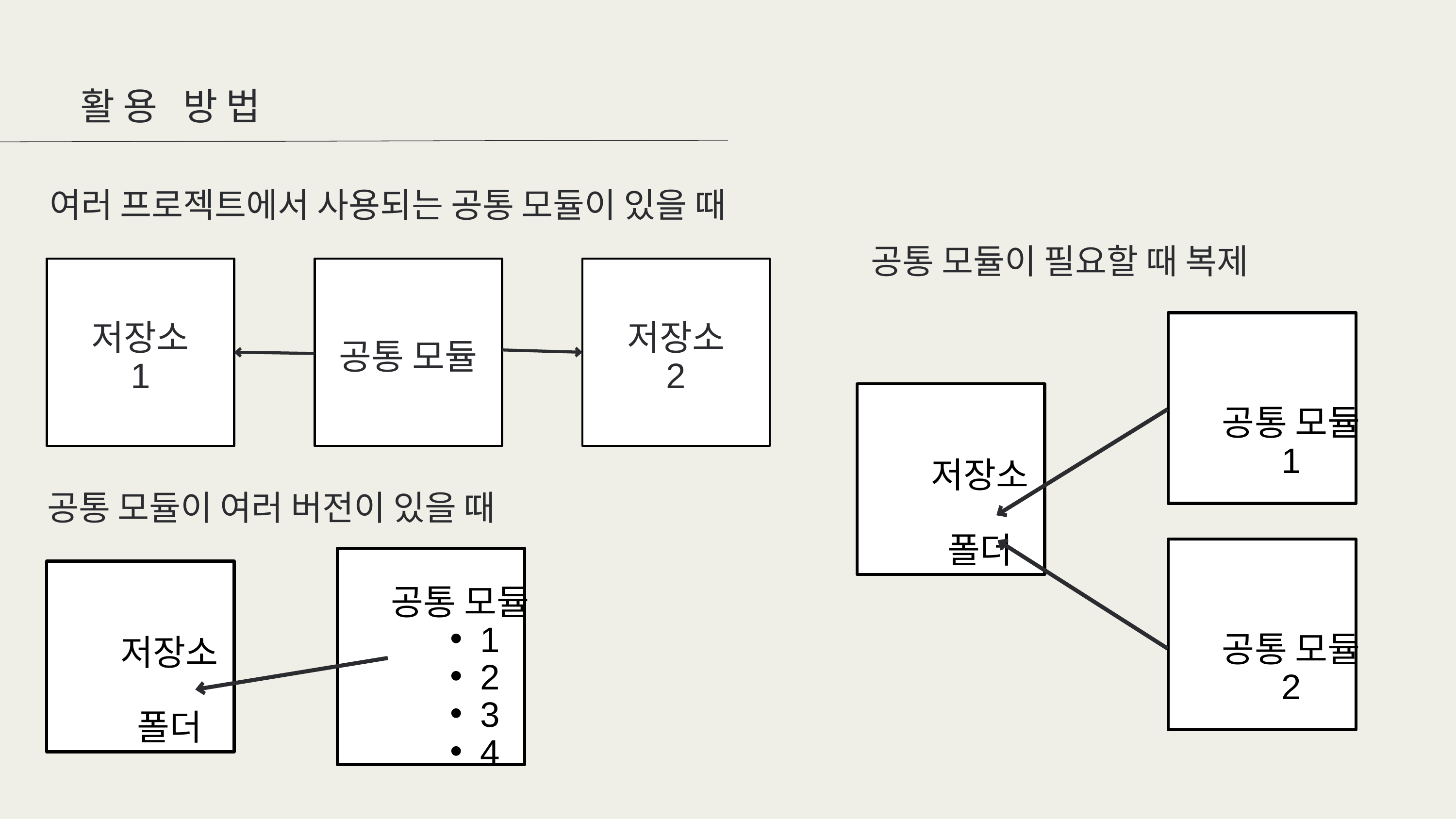

활용 방법

여러 프로젝트에서 사용되는 공통 모듈이 있을 때

저장소
1

공통 모듈

저장소
2

공통 모듈이 필요할 때 복제

공통 모듈
1

저장소

폴더

공통 모듈
2

공통 모듈이 여러 버전이 있을 때

공통 모듈
1
2
3
4

저장소

폴더